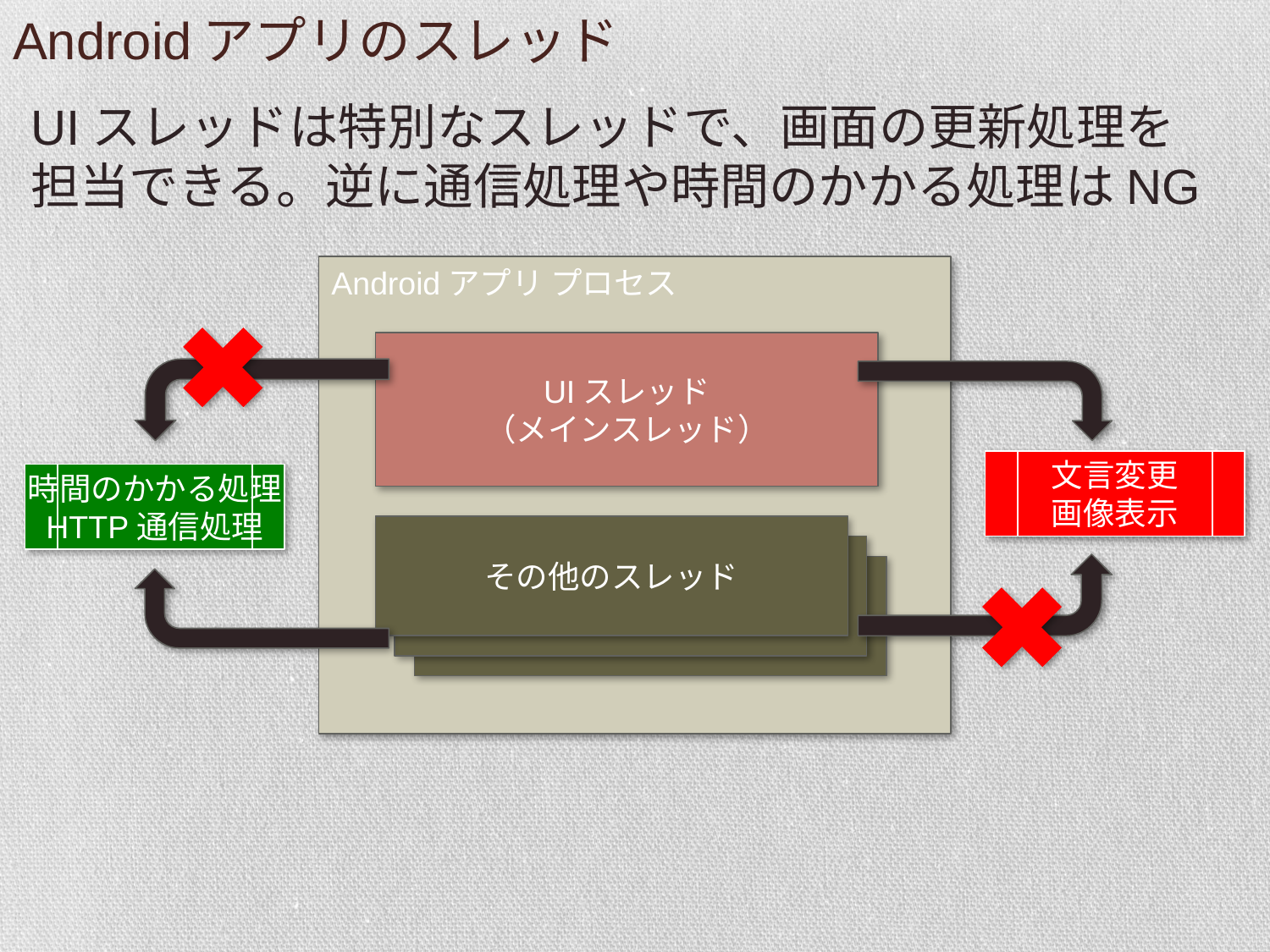

# Androidアプリのスレッド
UIスレッドは特別なスレッドで、画面の更新処理を担当できる。逆に通信処理や時間のかかる処理はNG
Androidアプリ プロセス

UIスレッド
（メインスレッド）
文言変更
画像表示
時間のかかる処理
HTTP通信処理

その他のスレッド
その他のスレッド
その他のスレッド